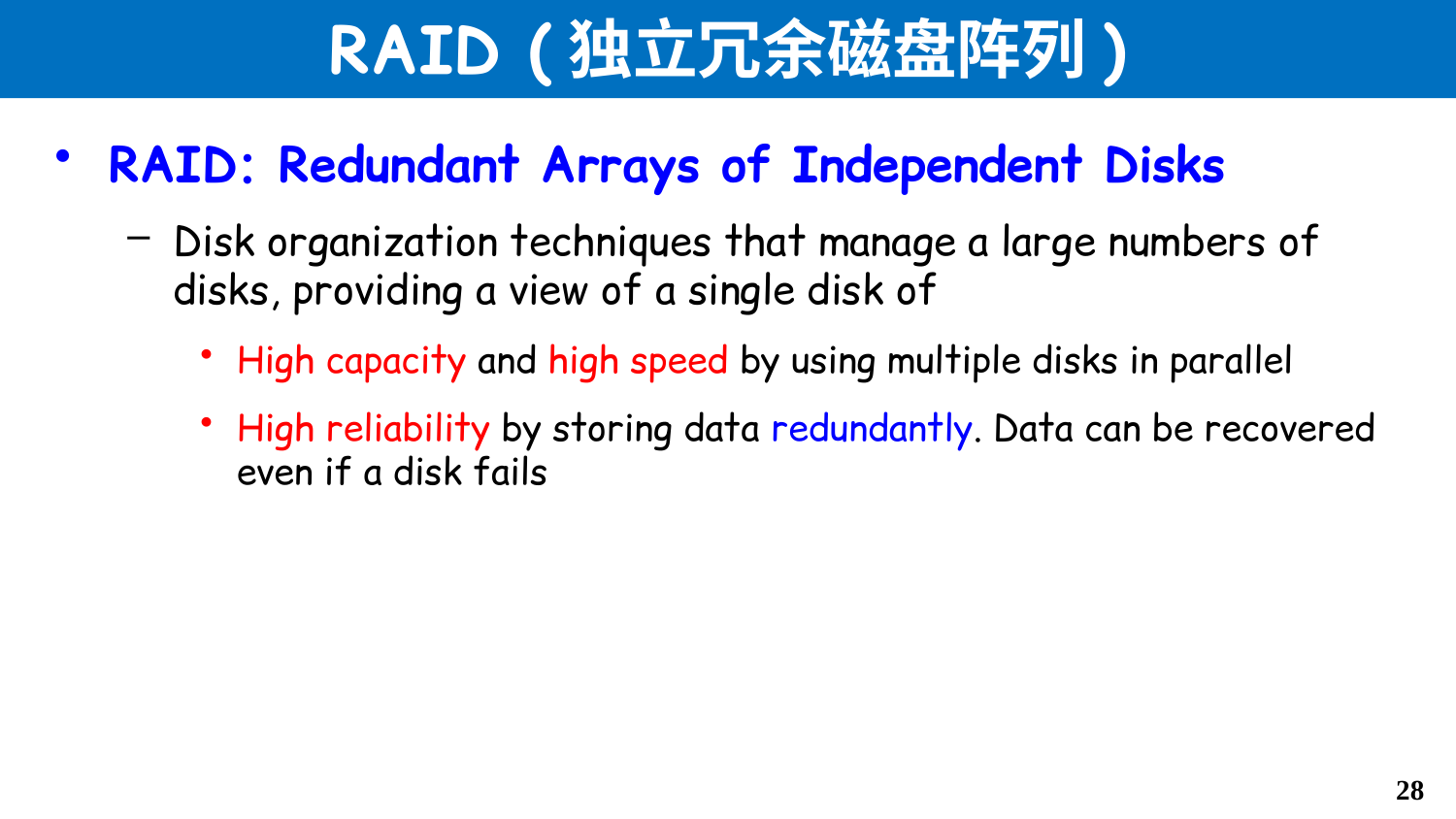

# RAID (独立冗余磁盘阵列)
RAID: Redundant Arrays of Independent Disks
Disk organization techniques that manage a large numbers of disks, providing a view of a single disk of
High capacity and high speed by using multiple disks in parallel
High reliability by storing data redundantly. Data can be recovered even if a disk fails